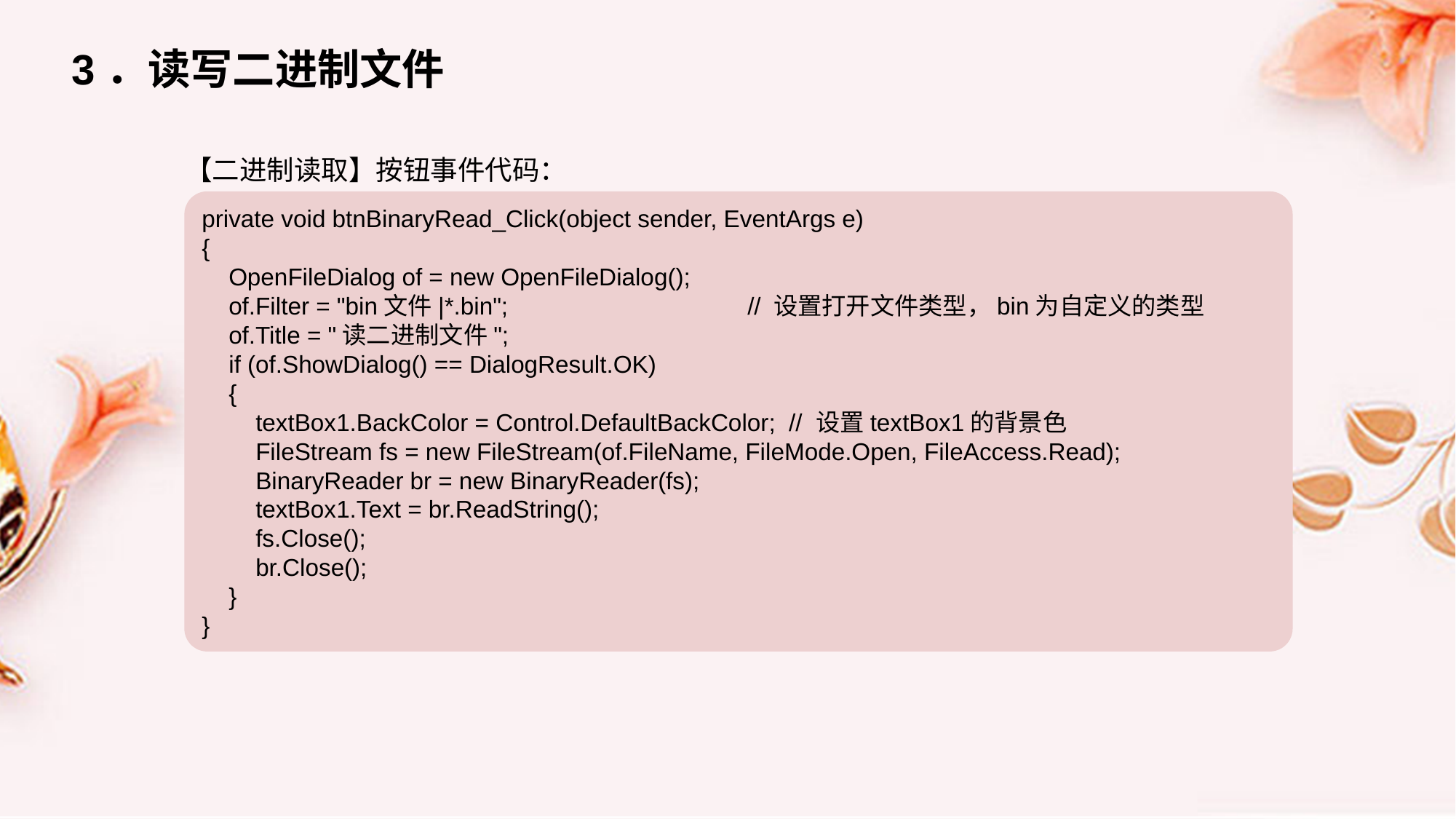

3．读写二进制文件
【二进制读取】按钮事件代码：
private void btnBinaryRead_Click(object sender, EventArgs e)
{
    OpenFileDialog of = new OpenFileDialog();
    of.Filter = "bin文件|*.bin";              		// 设置打开文件类型，bin为自定义的类型
    of.Title = "读二进制文件";
    if (of.ShowDialog() == DialogResult.OK)
    {
        textBox1.BackColor = Control.DefaultBackColor;  // 设置textBox1的背景色
        FileStream fs = new FileStream(of.FileName, FileMode.Open, FileAccess.Read);
        BinaryReader br = new BinaryReader(fs);
        textBox1.Text = br.ReadString();
        fs.Close();
        br.Close();
    }
}